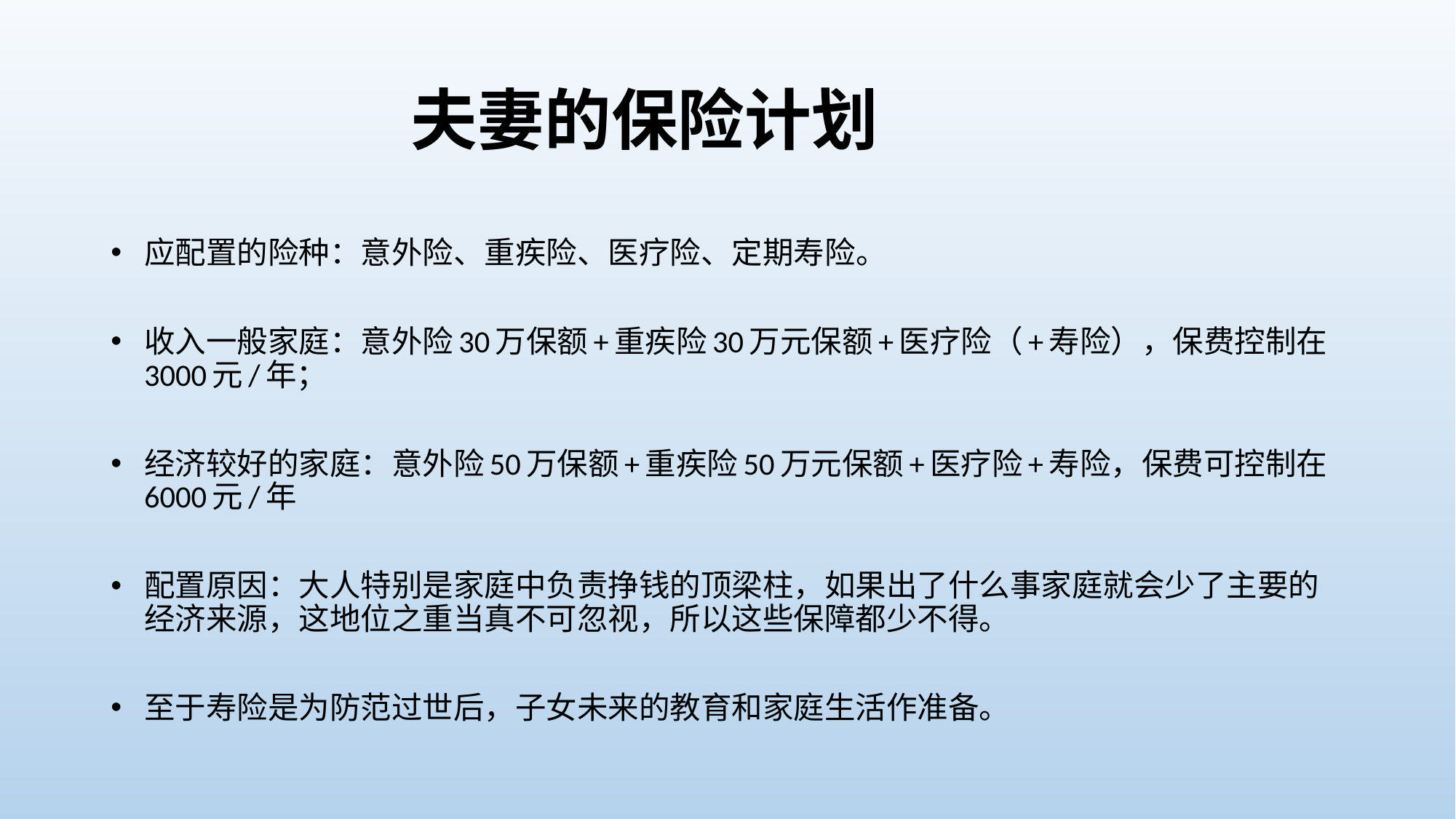

# 夫妻的保险计划

应配置的险种：意外险、重疾险、医疗险、定期寿险。

收入一般家庭：意外险30万保额+重疾险30万元保额+医疗险（+寿险），保费控制在3000元/年；

经济较好的家庭：意外险50万保额+重疾险50万元保额+医疗险+寿险，保费可控制在6000元/年

配置原因：大人特别是家庭中负责挣钱的顶梁柱，如果出了什么事家庭就会少了主要的经济来源，这地位之重当真不可忽视，所以这些保障都少不得。

至于寿险是为防范过世后，子女未来的教育和家庭生活作准备。